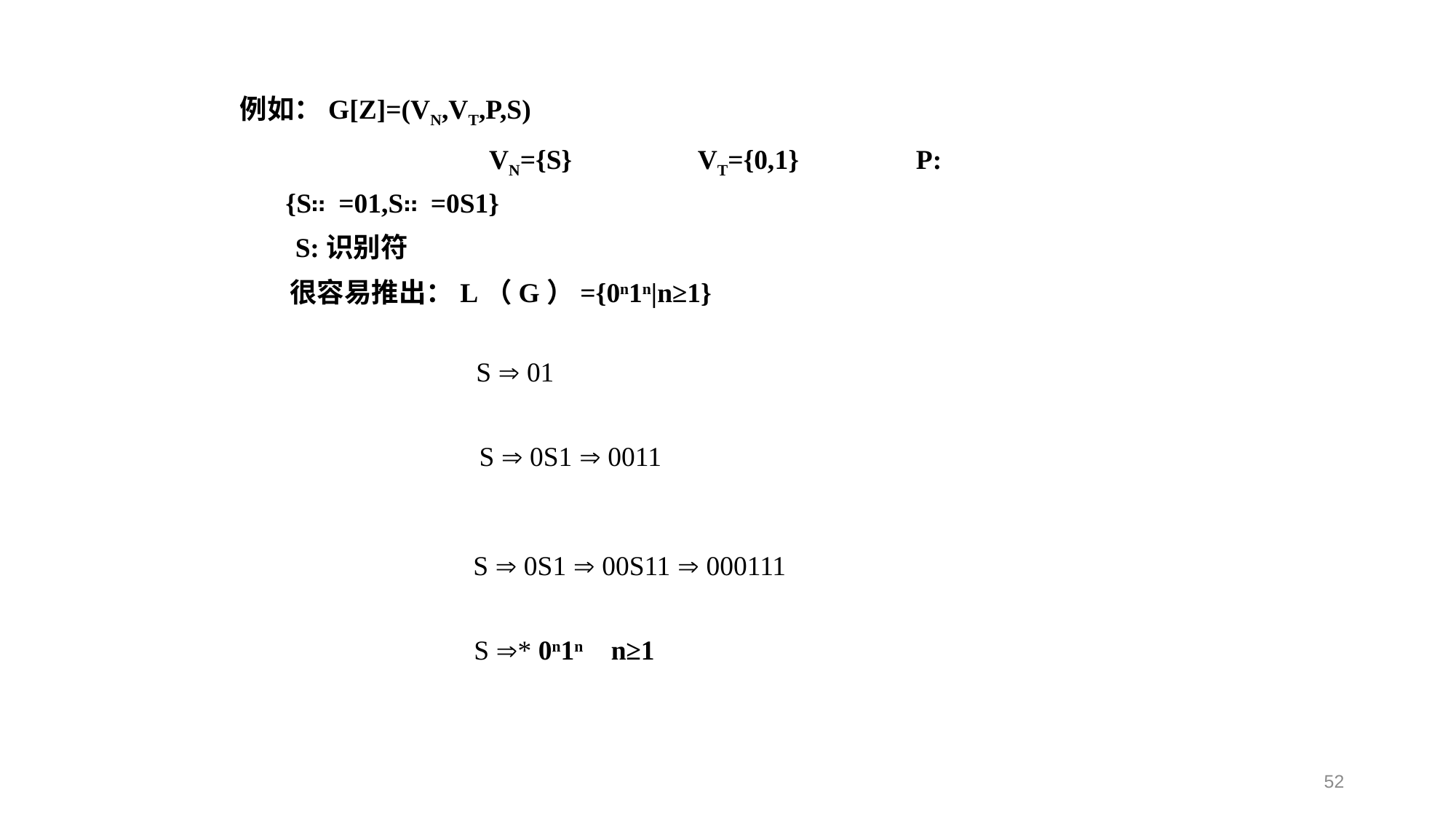

例如：G[Z]=(VN,VT,P,S)
        VN={S}		VT={0,1}		P:{S∷=01,S∷=0S1}
        S:识别符
       很容易推出：L（G）={0n1n|n≥1}
S ⇒ 01
S ⇒ 0S1 ⇒ 0011
S ⇒ 0S1 ⇒ 00S11 ⇒ 000111
S ⇒* 0n1n       n≥1
52